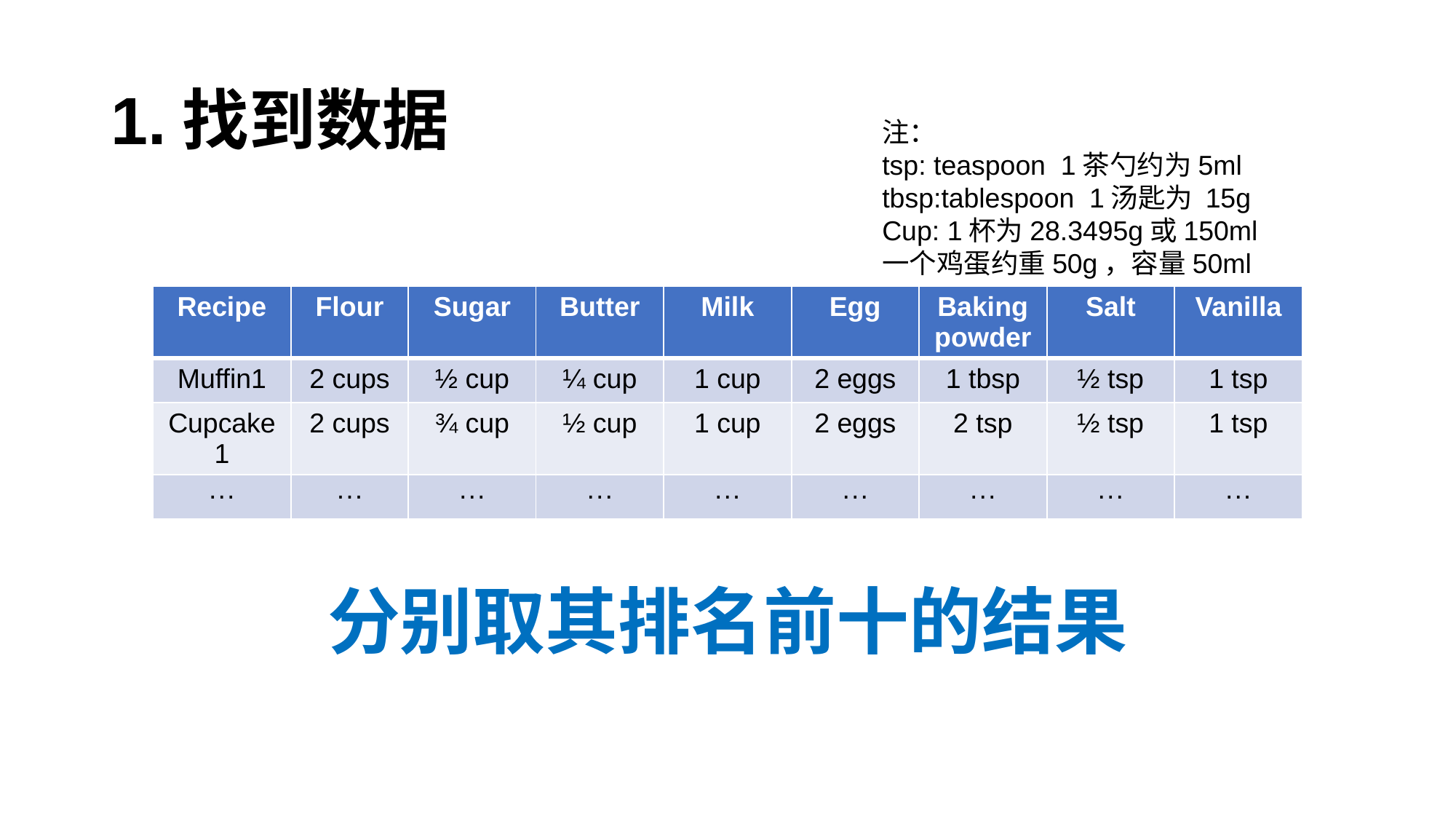

# 1.找到数据
注：
tsp: teaspoon  1茶勺约为5ml
tbsp:tablespoon  1汤匙为 15g
Cup: 1杯为28.3495g或150ml
一个鸡蛋约重50g，容量50ml
| Recipe | Flour | Sugar | Butter | Milk | Egg | Baking powder | Salt | Vanilla |
| --- | --- | --- | --- | --- | --- | --- | --- | --- |
| Muffin1 | 2 cups | ½ cup | ¼ cup | 1 cup | 2 eggs | 1 tbsp | ½ tsp | 1 tsp |
| Cupcake1 | 2 cups | ¾ cup | ½ cup | 1 cup | 2 eggs | 2 tsp | ½ tsp | 1 tsp |
| ··· | ··· | ··· | ··· | ··· | ··· | ··· | ··· | ··· |
分别取其排名前十的结果